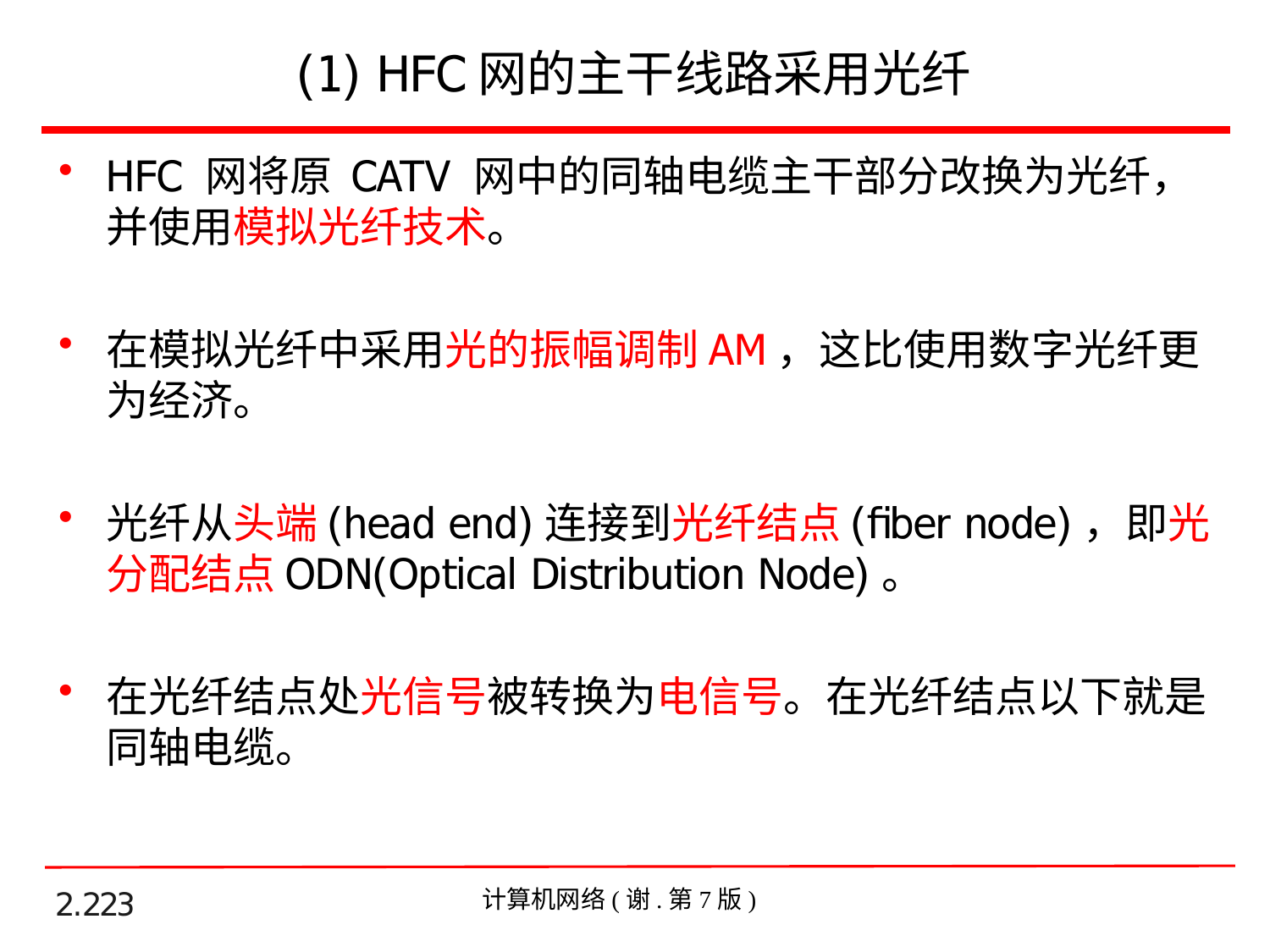

# (1) HFC网的主干线路采用光纤
HFC 网将原 CATV 网中的同轴电缆主干部分改换为光纤，并使用模拟光纤技术。

在模拟光纤中采用光的振幅调制AM，这比使用数字光纤更为经济。

光纤从头端(head end)连接到光纤结点(fiber node)，即光分配结点ODN(Optical Distribution Node)。

在光纤结点处光信号被转换为电信号。在光纤结点以下就是同轴电缆。